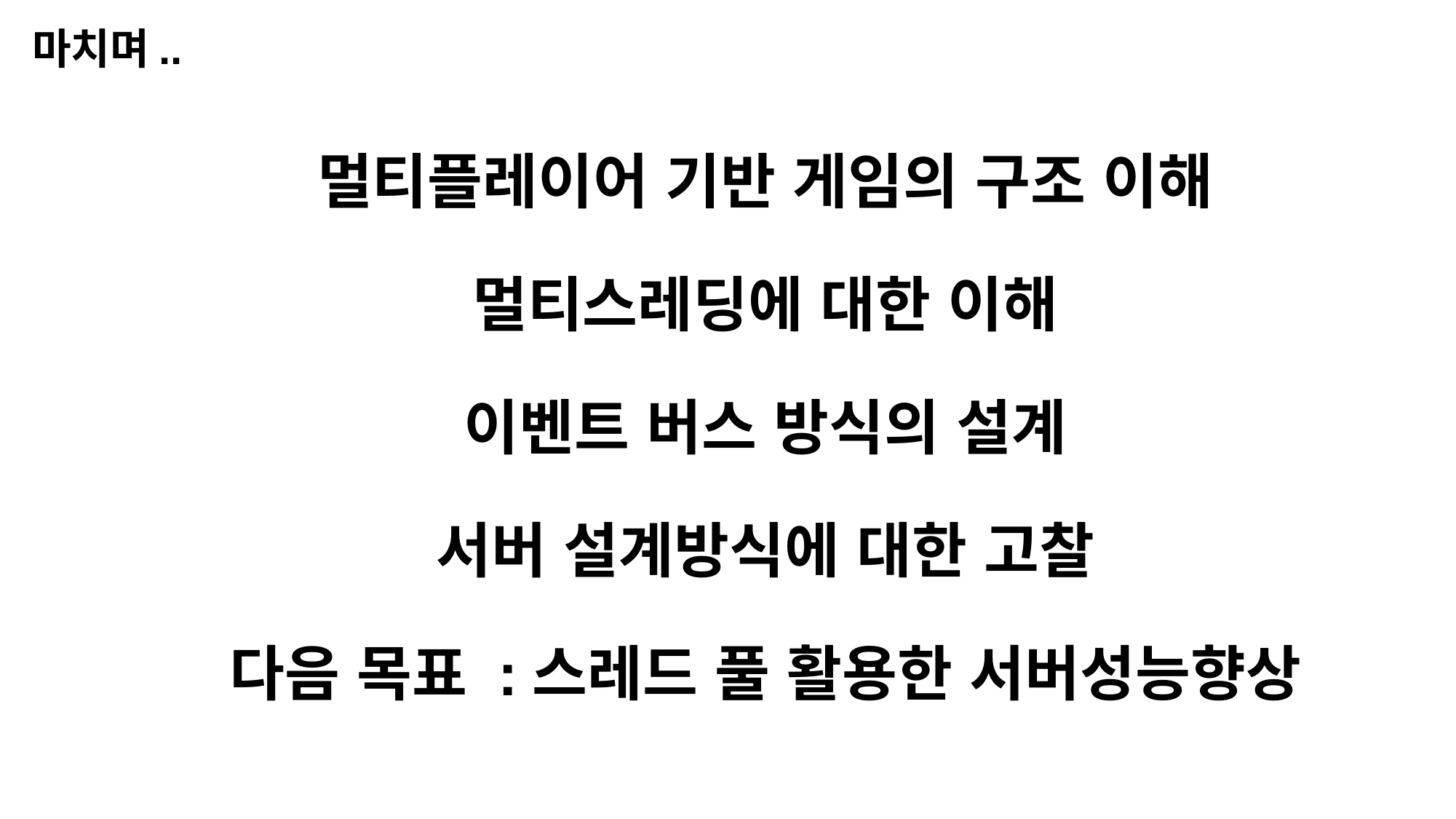

마치며..
멀티플레이어 기반 게임의 구조 이해
멀티스레딩에 대한 이해
이벤트 버스 방식의 설계
서버 설계방식에 대한 고찰
다음 목표 :스레드 풀 활용한 서버성능향상